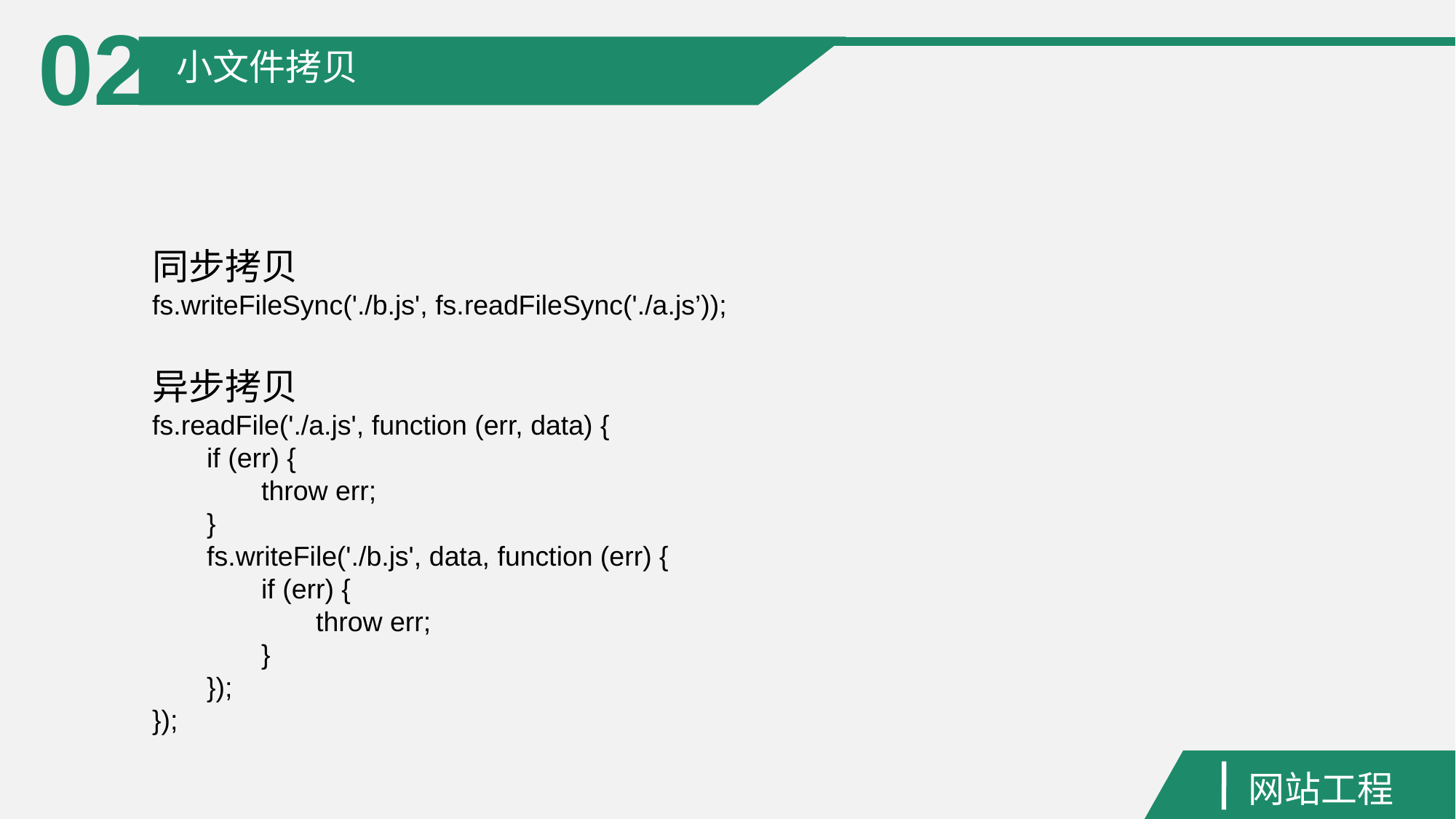

02

小文件拷贝
同步拷贝
fs.writeFileSync('./b.js', fs.readFileSync('./a.js’));

异步拷贝
fs.readFile('./a.js', function (err, data) {
if (err) {
throw err;
}
fs.writeFile('./b.js', data, function (err) {
if (err) {
throw err;
}
});
});